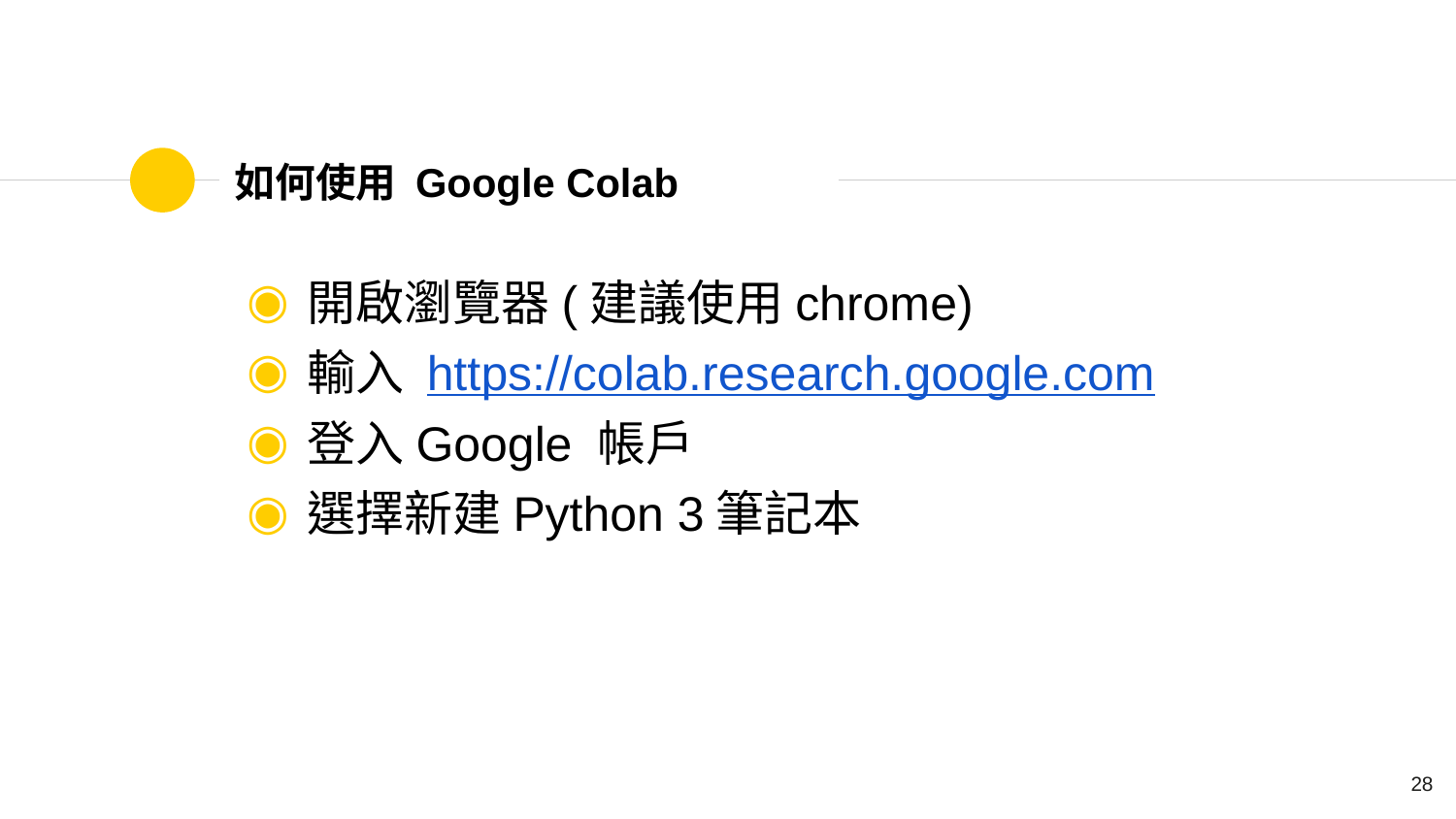

# 如何使用 Google Colab
開啟瀏覽器(建議使用chrome)
輸入 https://colab.research.google.com
登入Google 帳戶
選擇新建Python 3筆記本
28